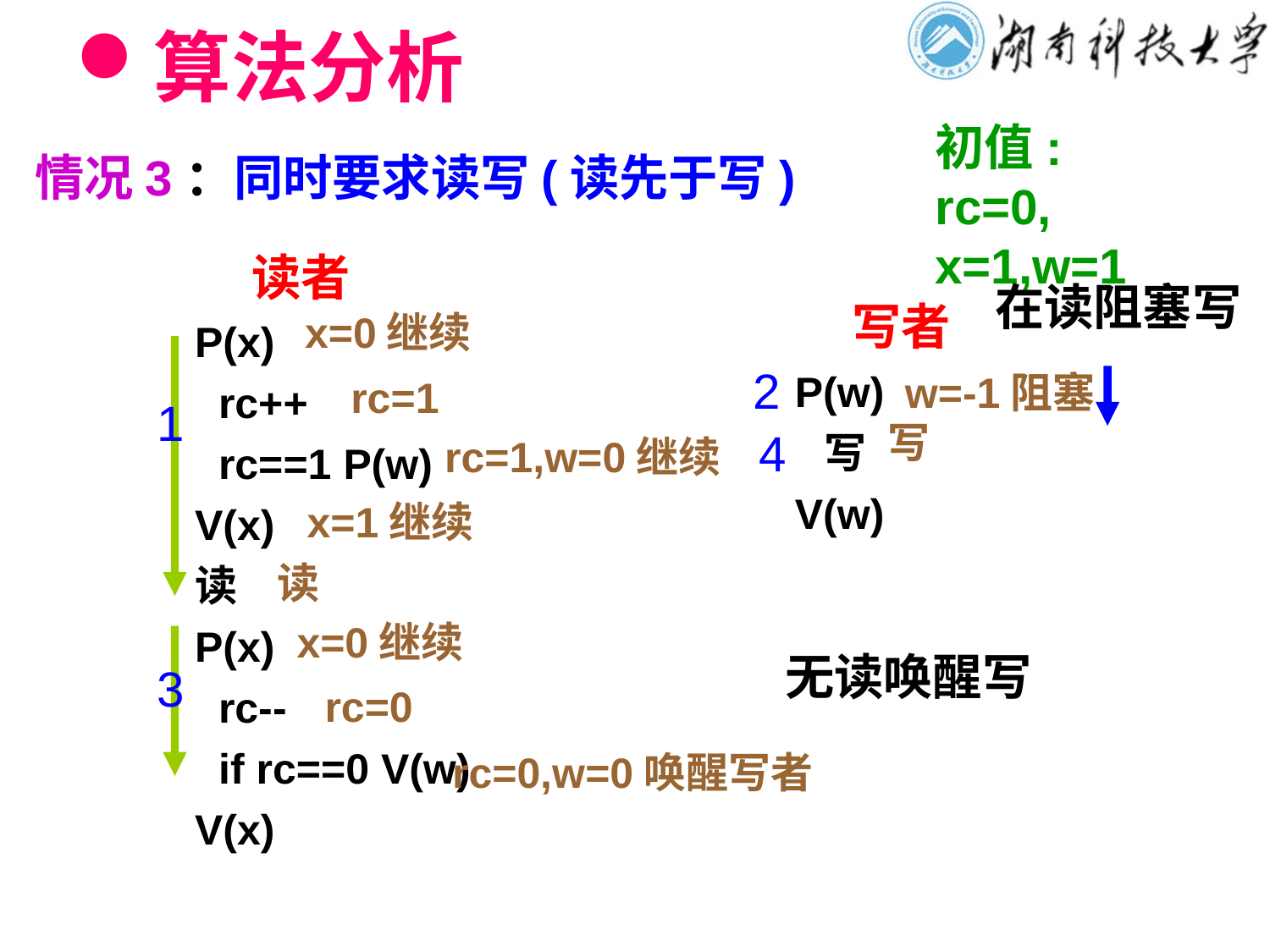

# 算法分析
初值: rc=0,
x=1,w=1
情况3：同时要求读写(读先于写)
    读者
P(x)
  rc++
  rc==1 P(w)
V(x)
读
P(x)
  rc--
  if rc==0 V(w)
V(x)
在读阻塞写
    写者
P(w)
  写
V(w)
x=0继续

1
2
w=-1阻塞

rc=1
写
4
rc=1,w=0继续
x=1继续
读
x=0继续

3
无读唤醒写
rc=0
rc=0,w=0唤醒写者